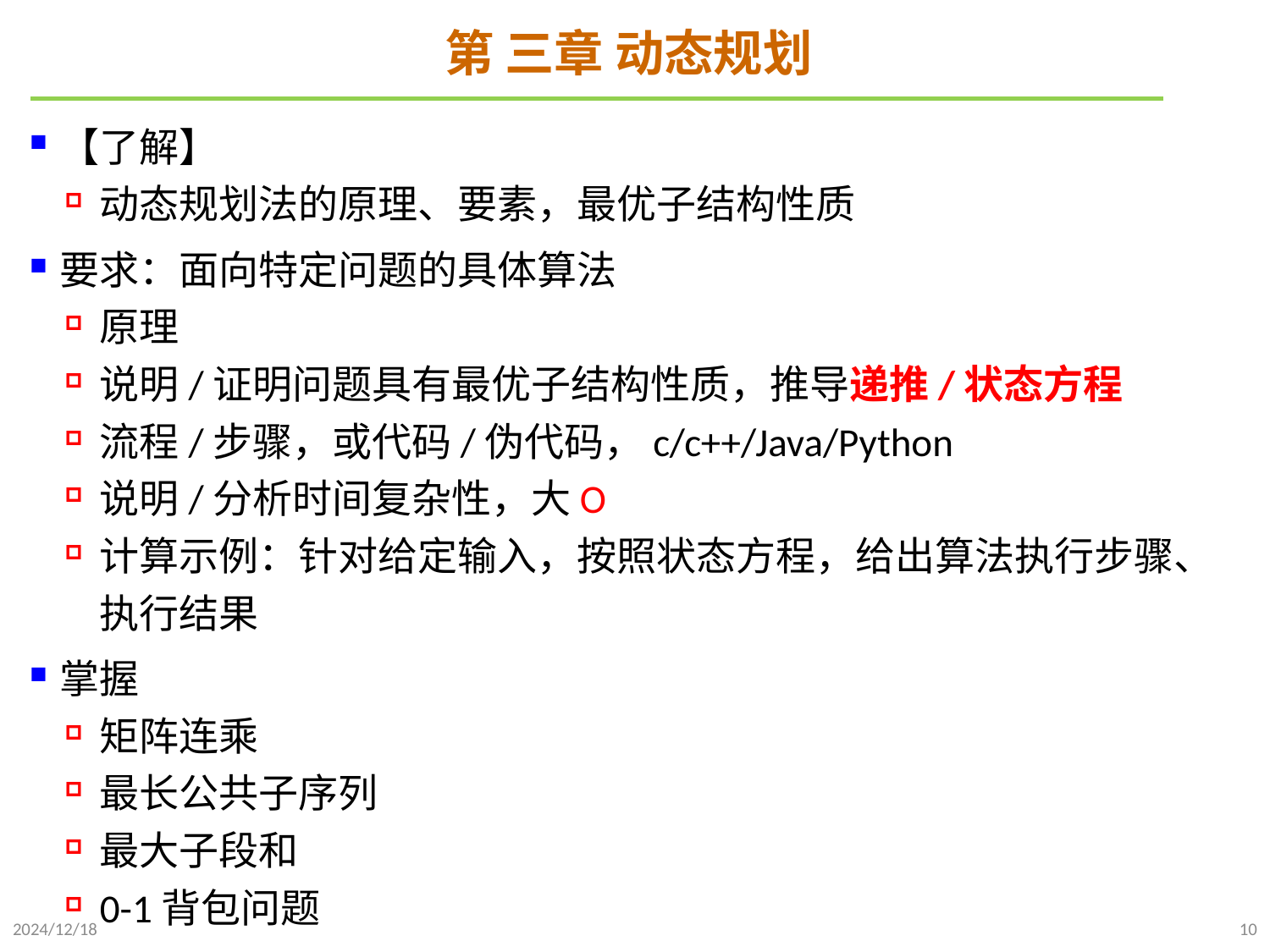

# 第 三章 动态规划
【了解】
动态规划法的原理、要素，最优子结构性质
要求：面向特定问题的具体算法
原理
说明/证明问题具有最优子结构性质，推导递推/状态方程
流程/步骤，或代码/伪代码，c/c++/Java/Python
说明/分析时间复杂性，大O
计算示例：针对给定输入，按照状态方程，给出算法执行步骤、执行结果
掌握
矩阵连乘
最长公共子序列
最大子段和
0-1背包问题

2024/12/18
10